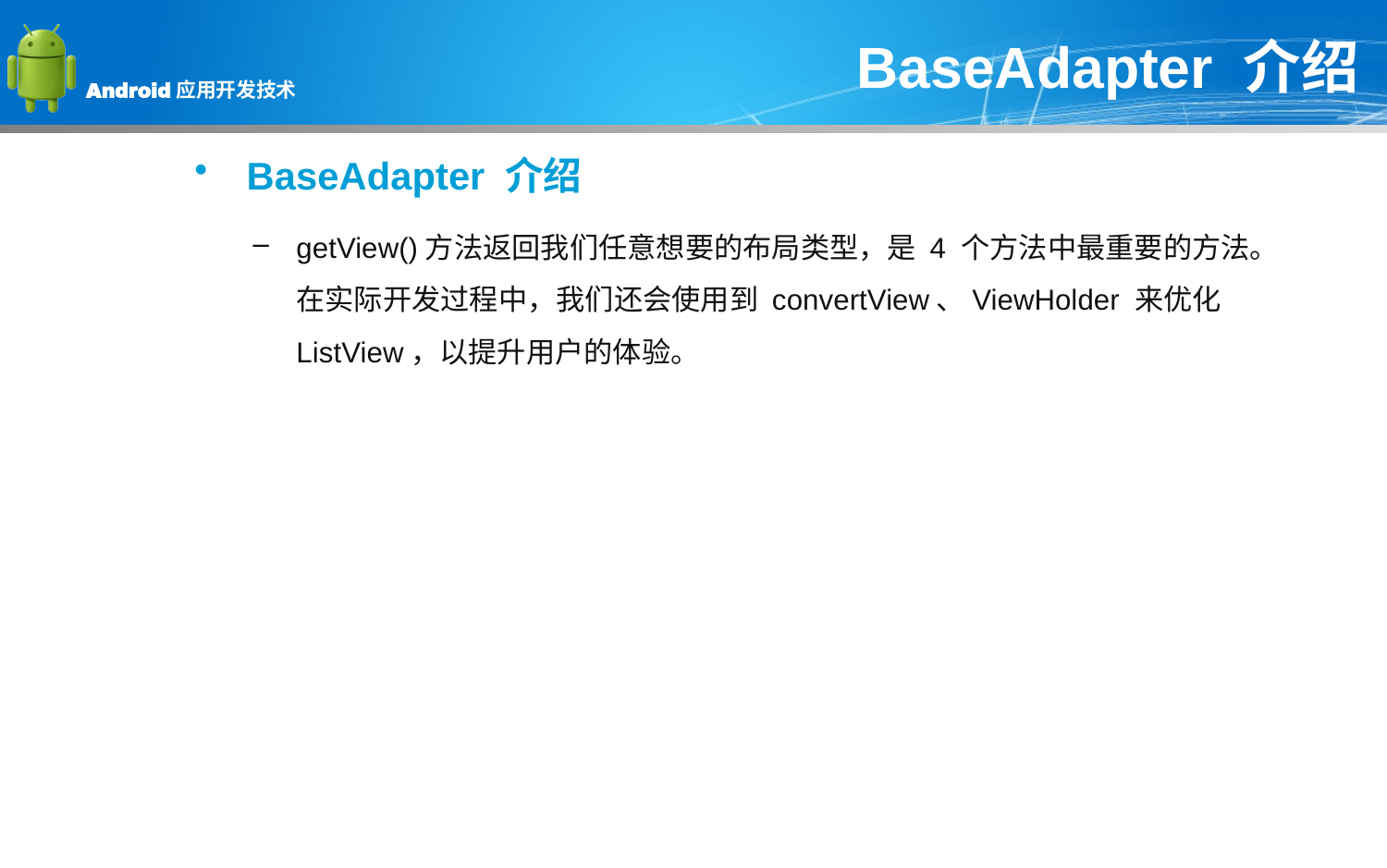

BaseAdapter 介绍
BaseAdapter 介绍
getView()方法返回我们任意想要的布局类型，是 4 个方法中最重要的方法。在实际开发过程中，我们还会使用到 convertView、ViewHolder 来优化 ListView，以提升用户的体验。